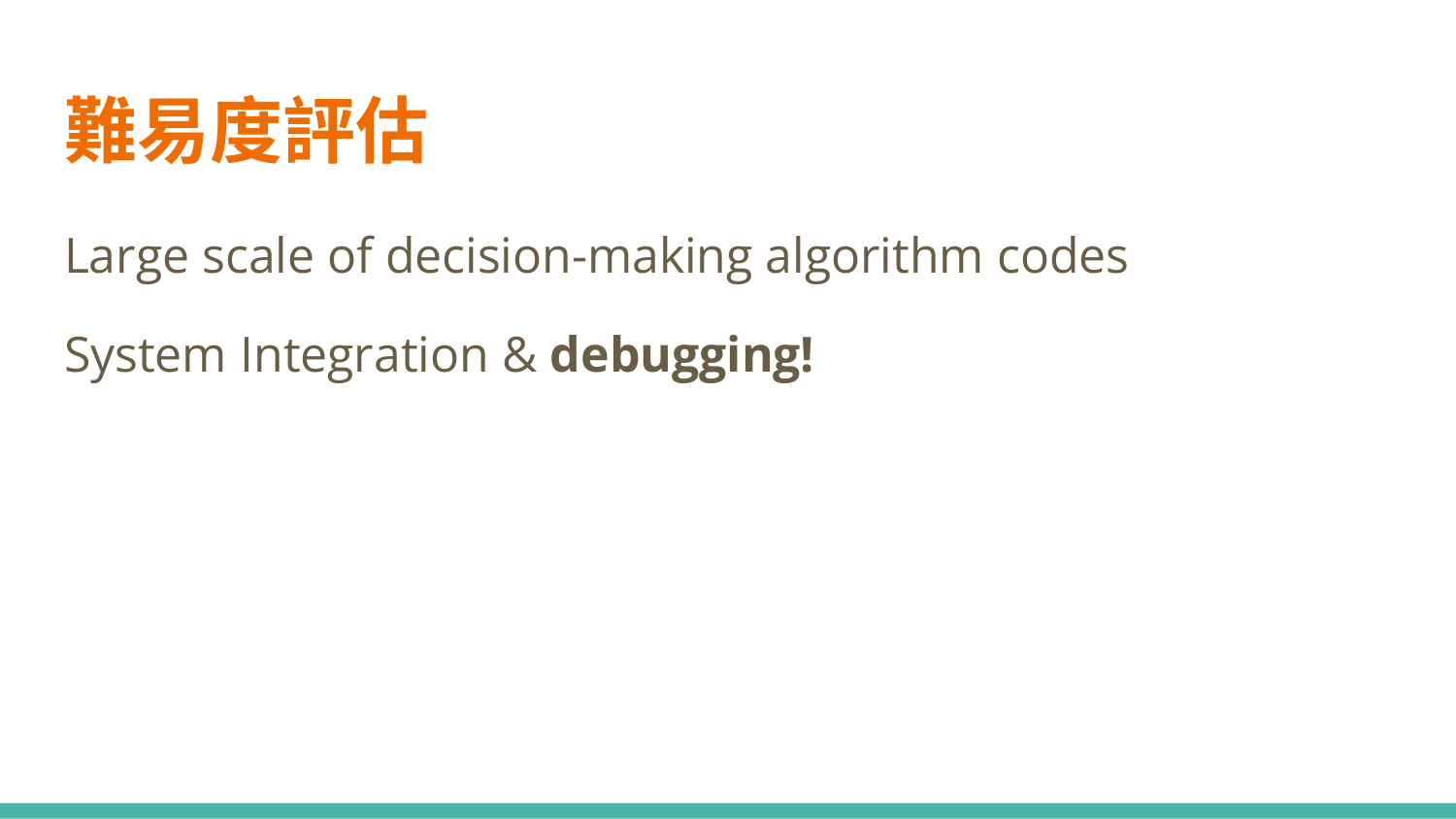

# 難易度評估
Large scale of decision-making algorithm codes
System Integration & debugging!